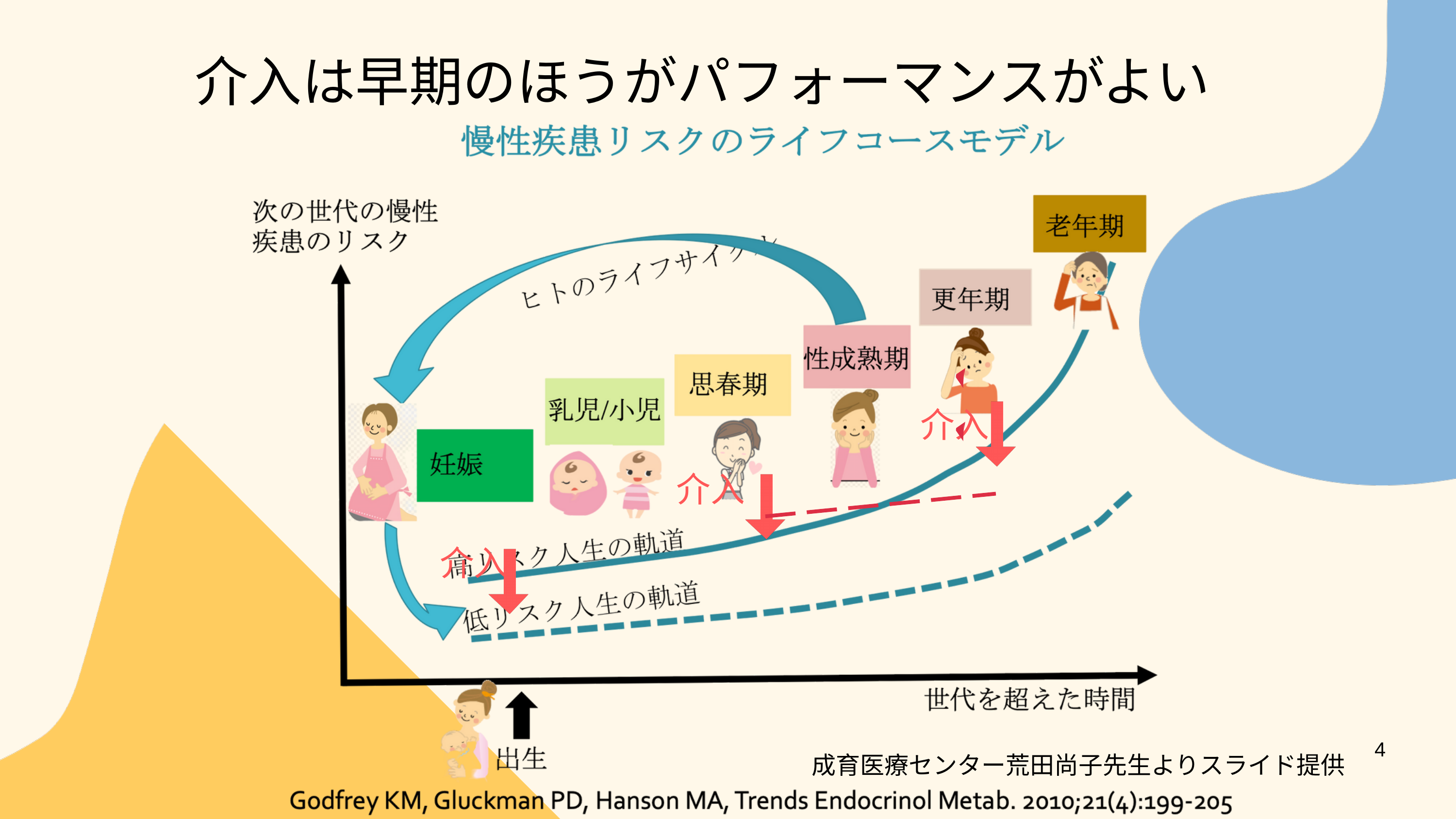

介入は早期のほうがパフォーマンスがよい

介入

介入

介入

4
成育医療センター荒田尚子先生よりスライド提供